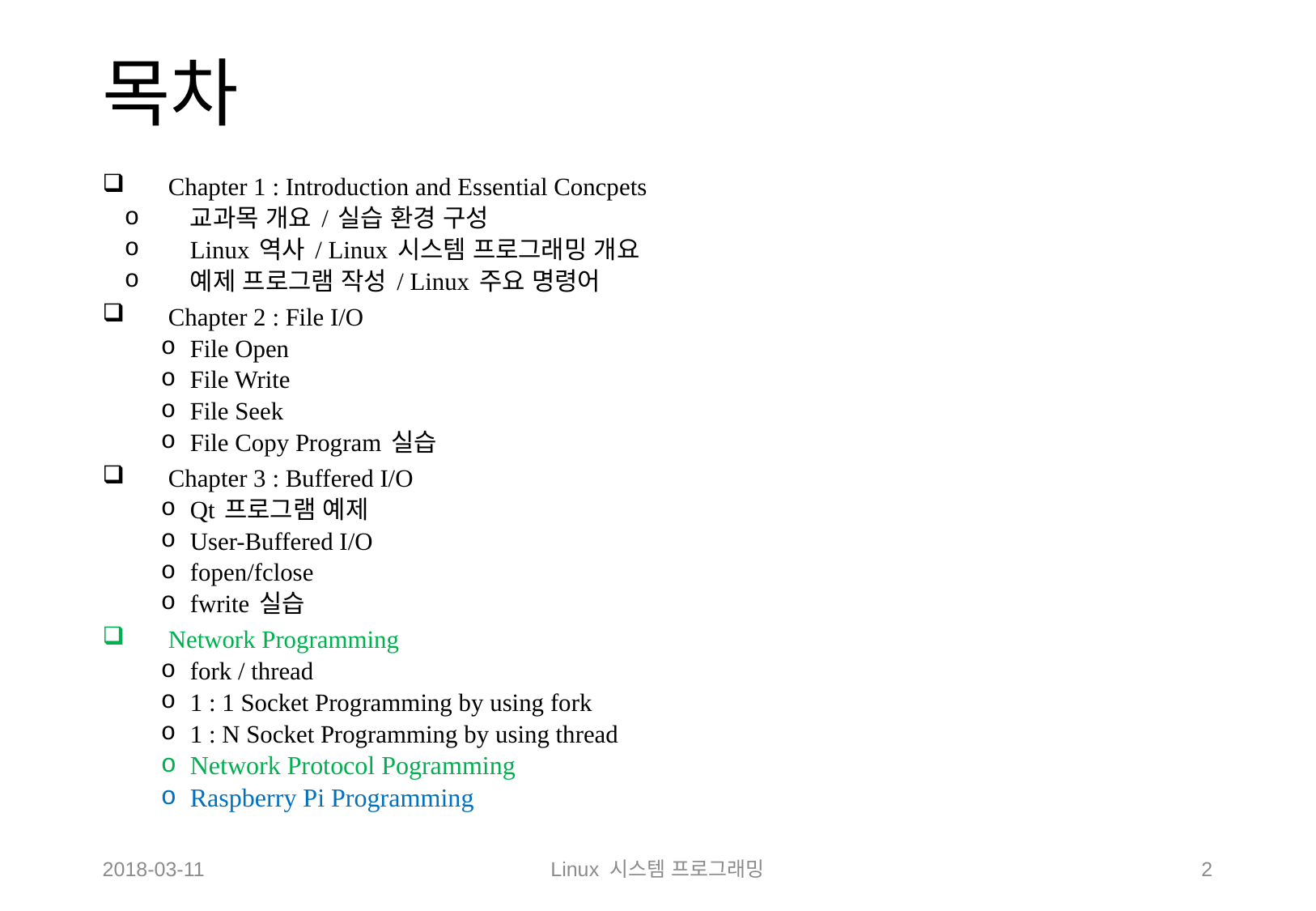

# 목차
Chapter 1 : Introduction and Essential Concpets
교과목 개요 / 실습 환경 구성
Linux 역사 / Linux 시스템 프로그래밍 개요
예제 프로그램 작성 / Linux 주요 명령어
Chapter 2 : File I/O
File Open
File Write
File Seek
File Copy Program 실습
Chapter 3 : Buffered I/O
Qt 프로그램 예제
User-Buffered I/O
fopen/fclose
fwrite 실습
Network Programming
fork / thread
1 : 1 Socket Programming by using fork
1 : N Socket Programming by using thread
Network Protocol Pogramming
Raspberry Pi Programming
2018-03-11
Linux 시스템 프로그래밍
2